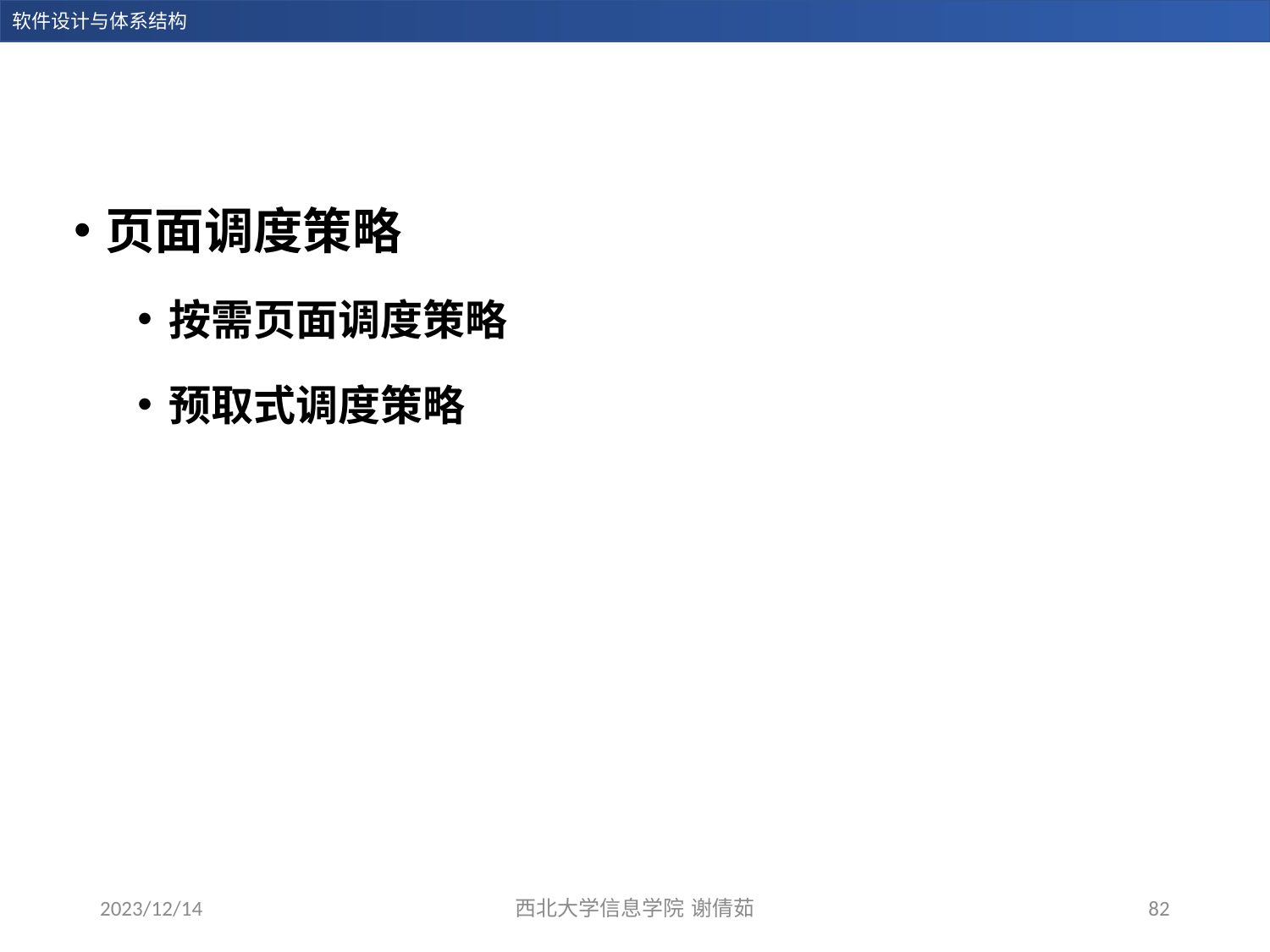

页面调度策略
按需页面调度策略
预取式调度策略

2023/12/14
西北大学信息学院 谢倩茹
82